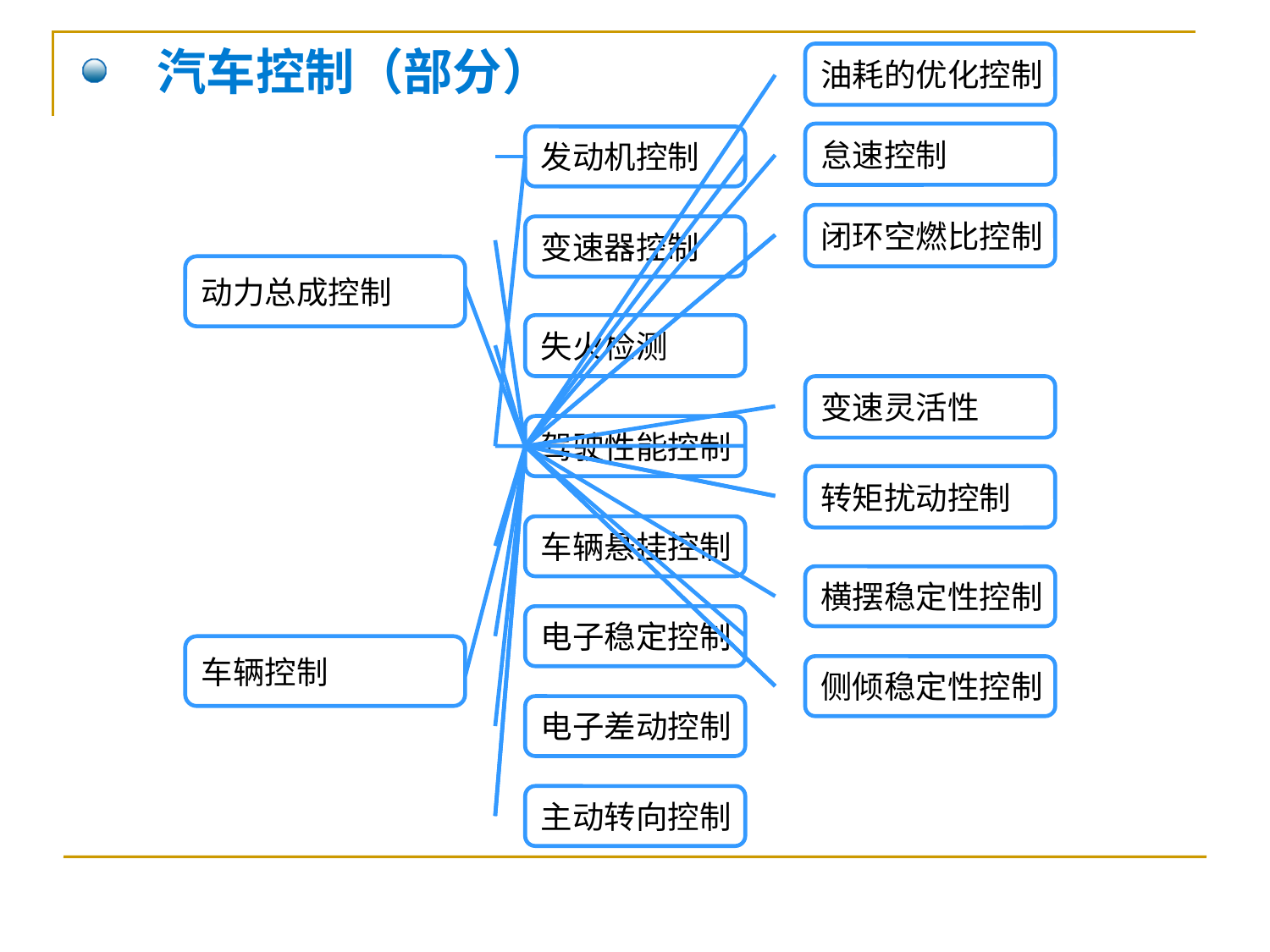

汽车控制（部分）
油耗的优化控制
怠速控制
发动机控制
闭环空燃比控制
变速器控制
动力总成控制
失火检测
变速灵活性
驾驶性能控制
转矩扰动控制
车辆悬挂控制
横摆稳定性控制
电子稳定控制
车辆控制
侧倾稳定性控制
电子差动控制
主动转向控制

12